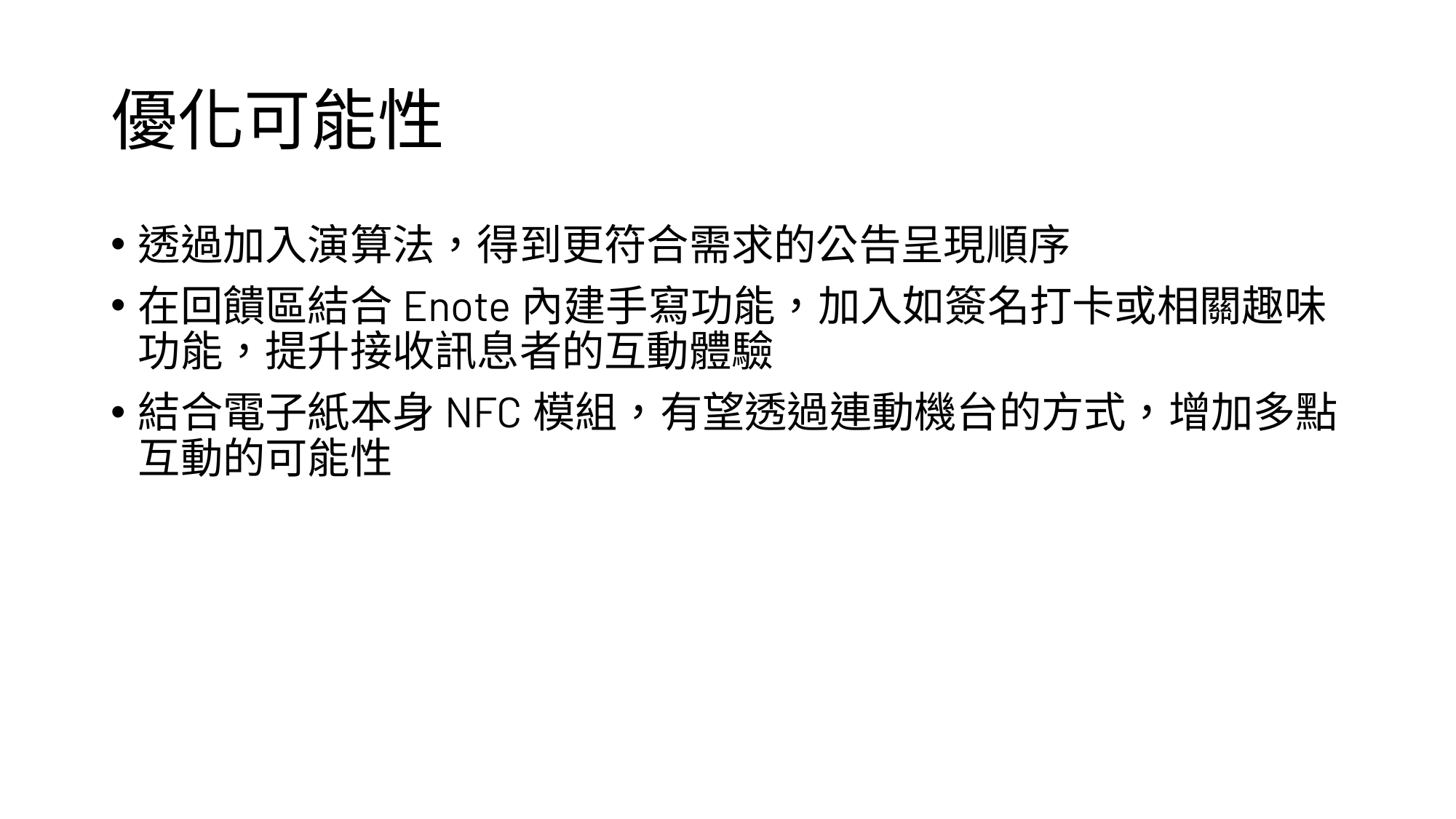

# 優化可能性
透過加入演算法，得到更符合需求的公告呈現順序
在回饋區結合Enote內建手寫功能，加入如簽名打卡或相關趣味功能，提升接收訊息者的互動體驗
結合電子紙本身NFC模組，有望透過連動機台的方式，增加多點互動的可能性